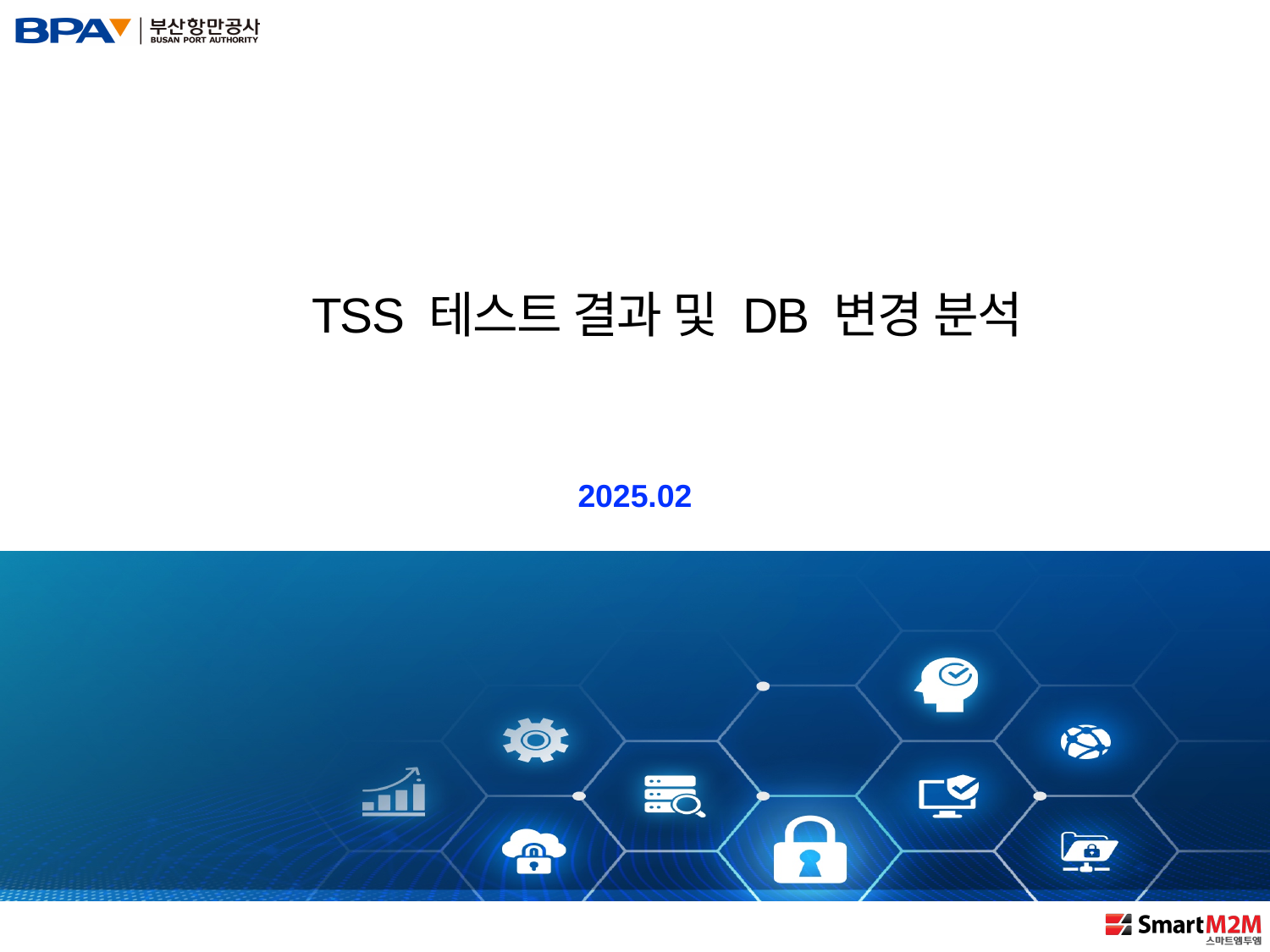

TSS 테스트 결과 및 DB 변경 분석
2025.02